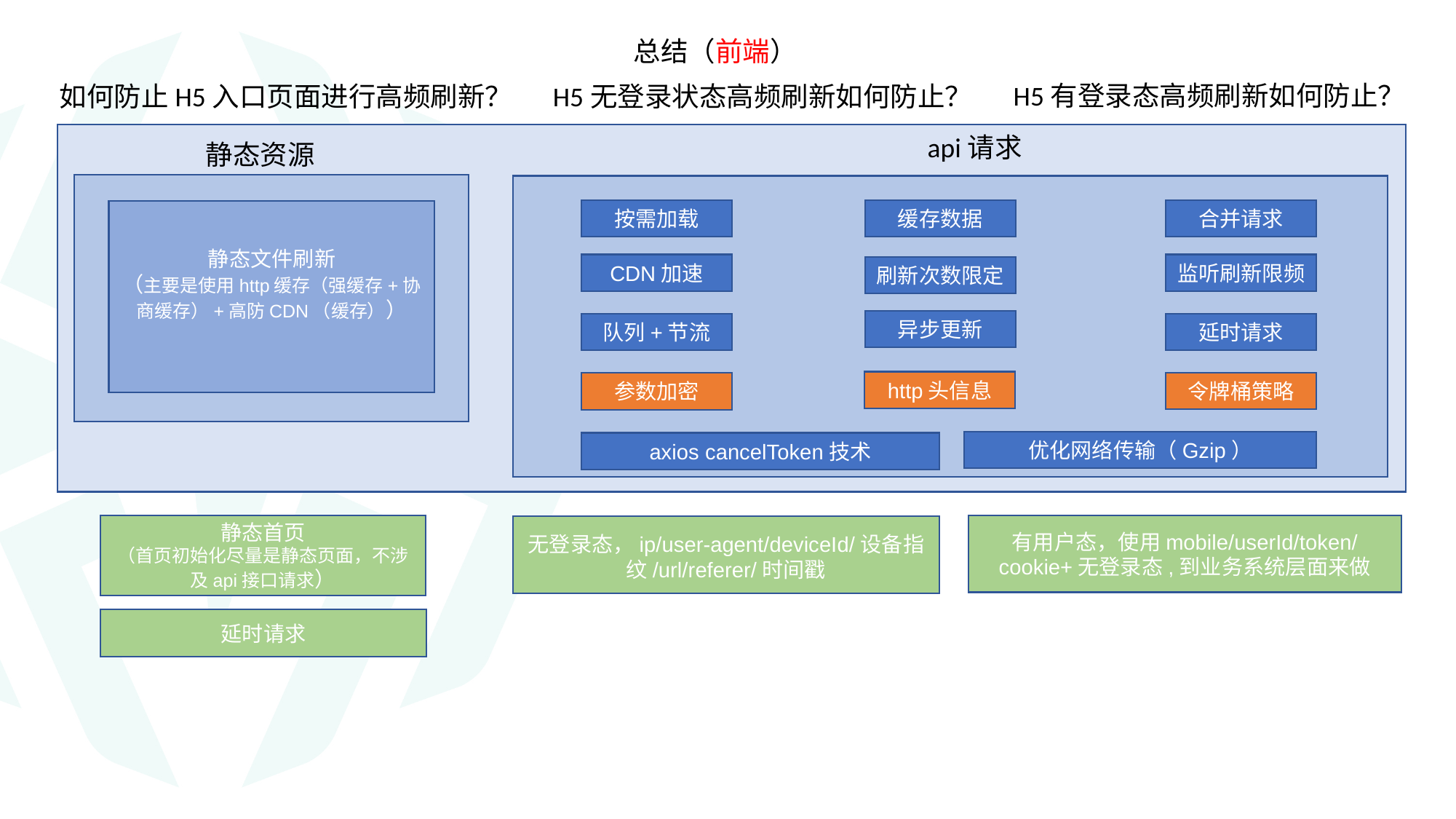

总结（前端）
H5有登录态高频刷新如何防止？
如何防止H5入口页面进行高频刷新？
  H5无登录状态高频刷新如何防止？

api请求
静态资源

按需加载
缓存数据
合并请求
静态文件刷新
（主要是使用http缓存（强缓存+协商缓存）+高防CDN（缓存））

CDN加速
监听刷新限频
刷新次数限定
异步更新
延时请求
队列+节流
http头信息
令牌桶策略
参数加密
优化网络传输（Gzip）
axios cancelToken技术
静态首页
（首页初始化尽量是静态页面，不涉及api接口请求）

有用户态，使用mobile/userId/token/cookie+无登录态,到业务系统层面来做

无登录态，ip/user-agent/deviceId/设备指纹/url/referer/时间戳

延时请求